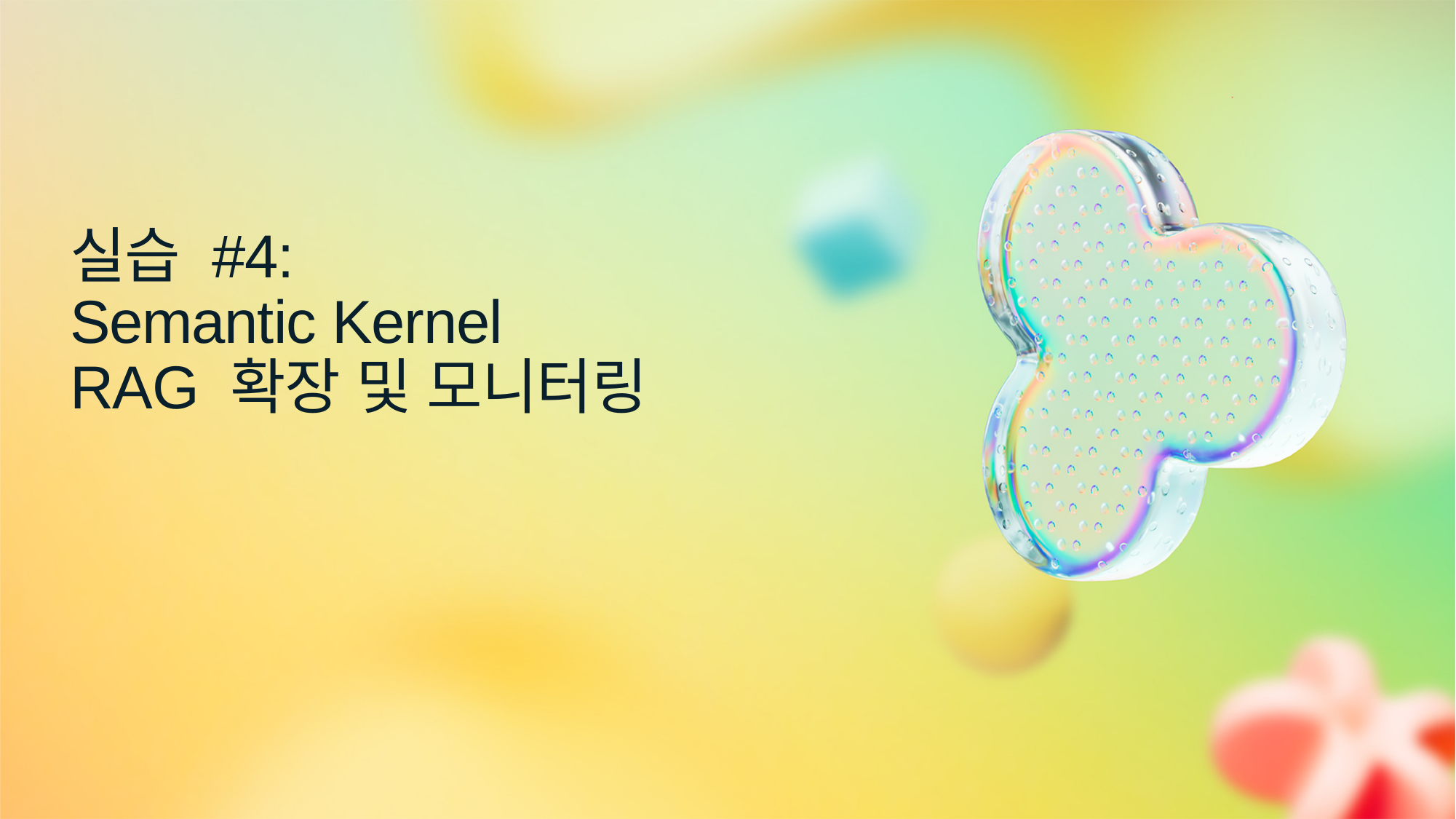

# 실습 #4: Semantic Kernel RAG 확장 및 모니터링